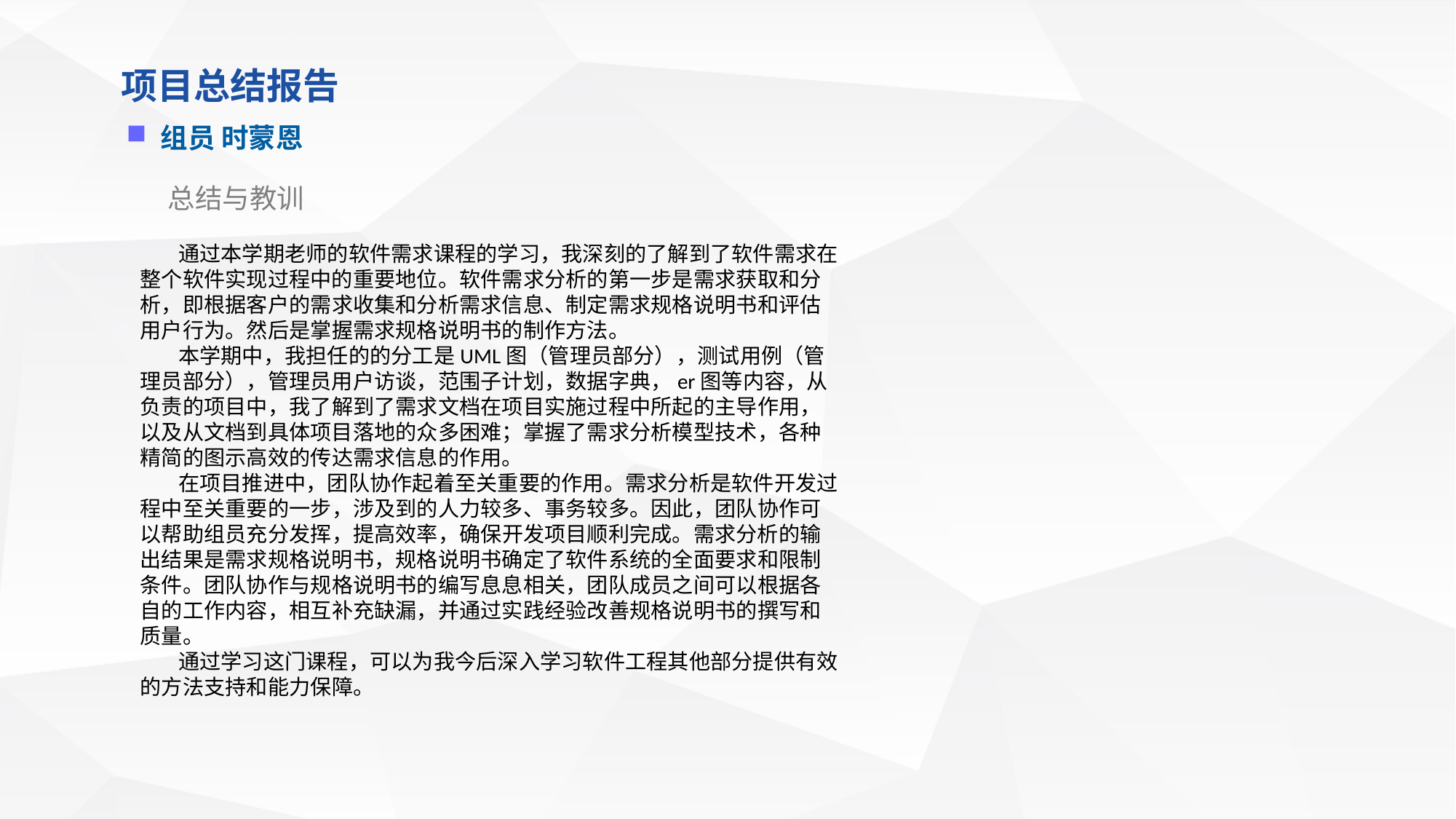

项目总结报告
组员 时蒙恩
总结与教训
       通过本学期老师的软件需求课程的学习，我深刻的了解到了软件需求在整个软件实现过程中的重要地位。软件需求分析的第一步是需求获取和分析，即根据客户的需求收集和分析需求信息、制定需求规格说明书和评估用户行为。然后是掌握需求规格说明书的制作方法。
       本学期中，我担任的的分工是UML图（管理员部分），测试用例（管理员部分），管理员用户访谈，范围子计划，数据字典，er图等内容，从负责的项目中，我了解到了需求文档在项目实施过程中所起的主导作用，以及从文档到具体项目落地的众多困难；掌握了需求分析模型技术，各种精简的图示高效的传达需求信息的作用。
       在项目推进中，团队协作起着至关重要的作用。需求分析是软件开发过程中至关重要的一步，涉及到的人力较多、事务较多。因此，团队协作可以帮助组员充分发挥，提高效率，确保开发项目顺利完成。需求分析的输出结果是需求规格说明书，规格说明书确定了软件系统的全面要求和限制条件。团队协作与规格说明书的编写息息相关，团队成员之间可以根据各自的工作内容，相互补充缺漏，并通过实践经验改善规格说明书的撰写和质量。
       通过学习这门课程，可以为我今后深入学习软件工程其他部分提供有效的方法支持和能力保障。